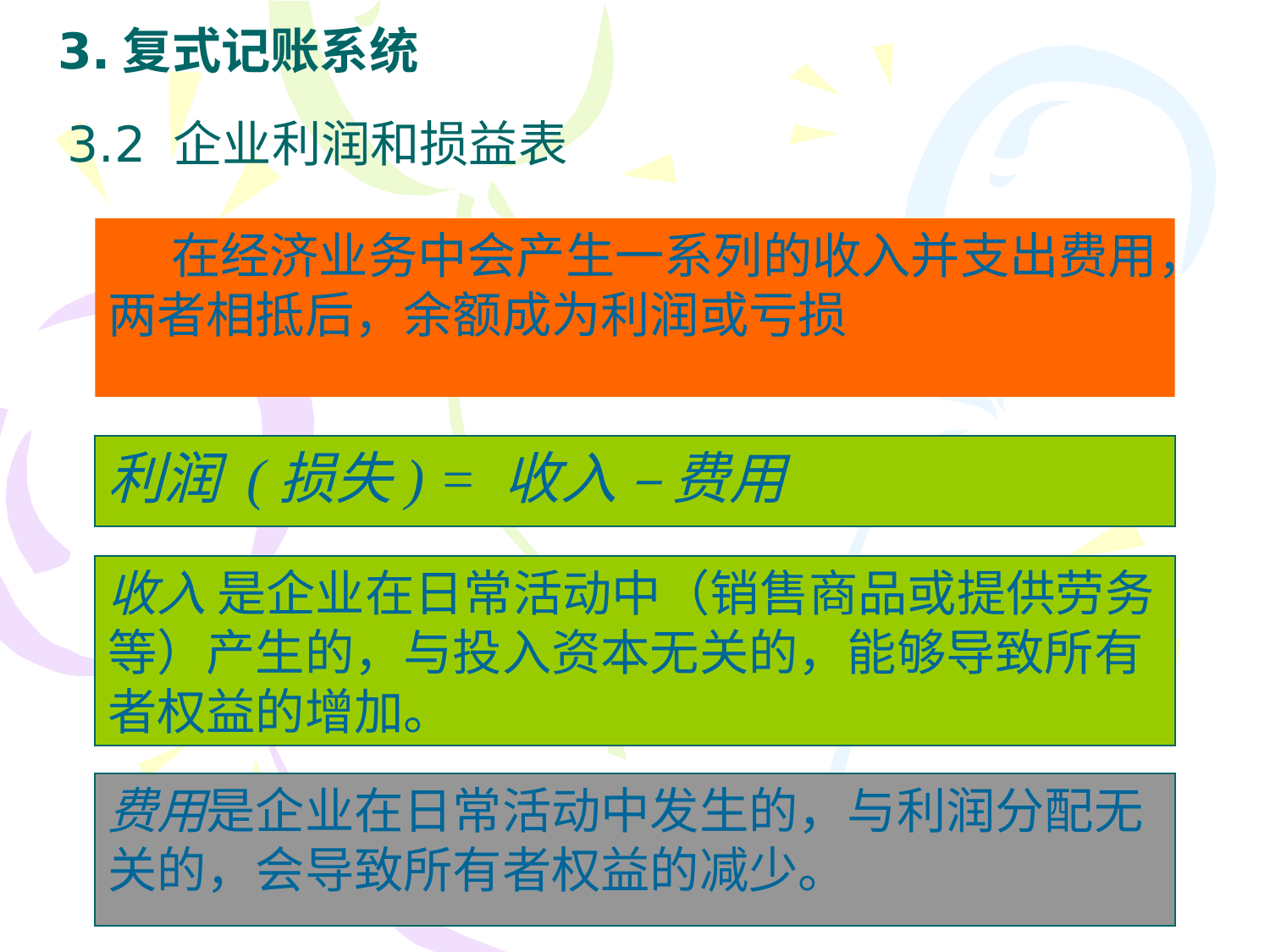

# 3.复式记账系统
3.2 企业利润和损益表
在经济业务中会产生一系列的收入并支出费用，两者相抵后，余额成为利润或亏损

利润 (损失) = 收入 – 费用
收入 是企业在日常活动中（销售商品或提供劳务等）产生的，与投入资本无关的，能够导致所有者权益的增加。
费用是企业在日常活动中发生的，与利润分配无关的，会导致所有者权益的减少。
18